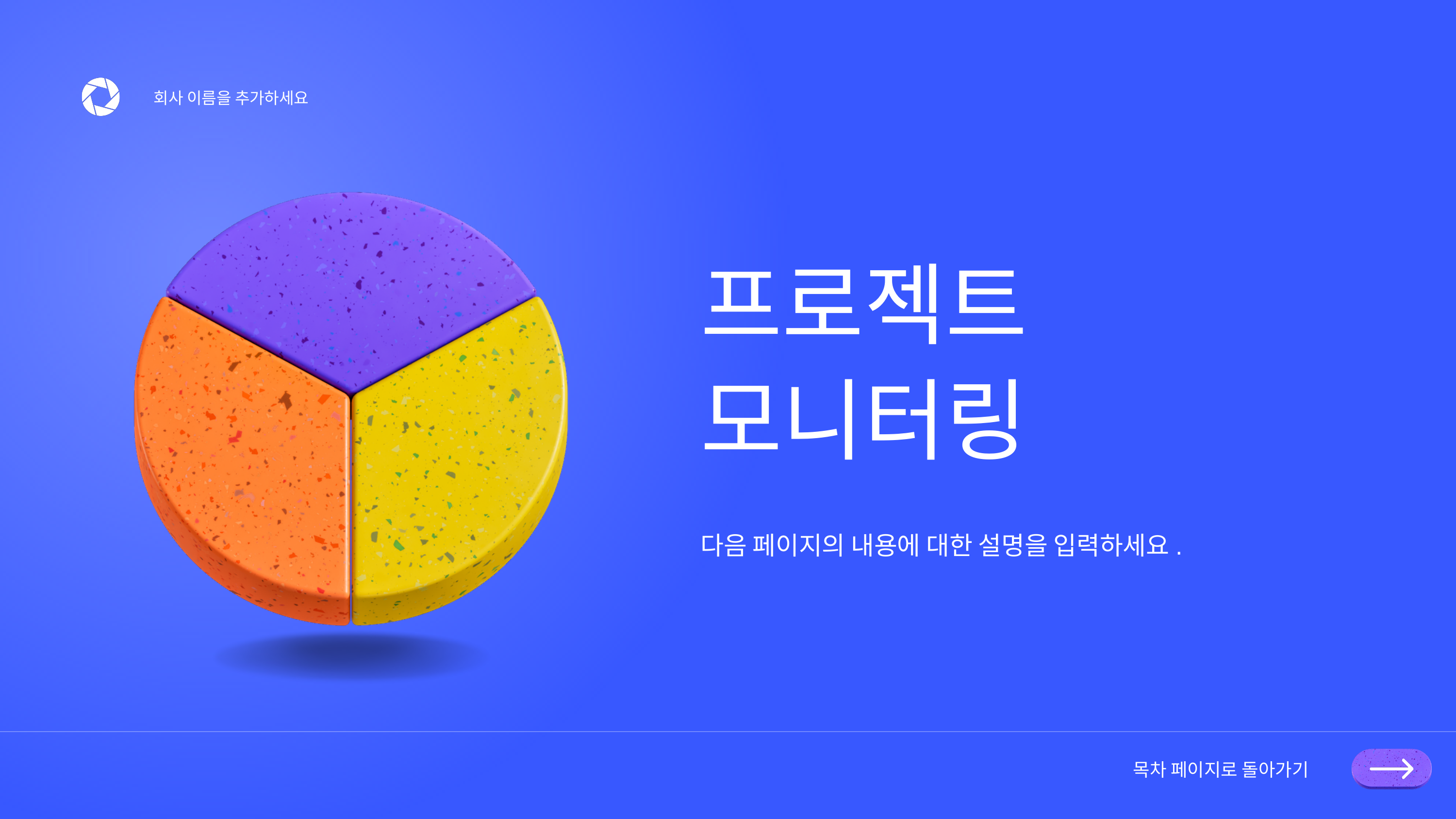

회사 이름을 추가하세요

프로젝트
모니터링
다음 페이지의 내용에 대한 설명을 입력하세요.

목차 페이지로 돌아가기